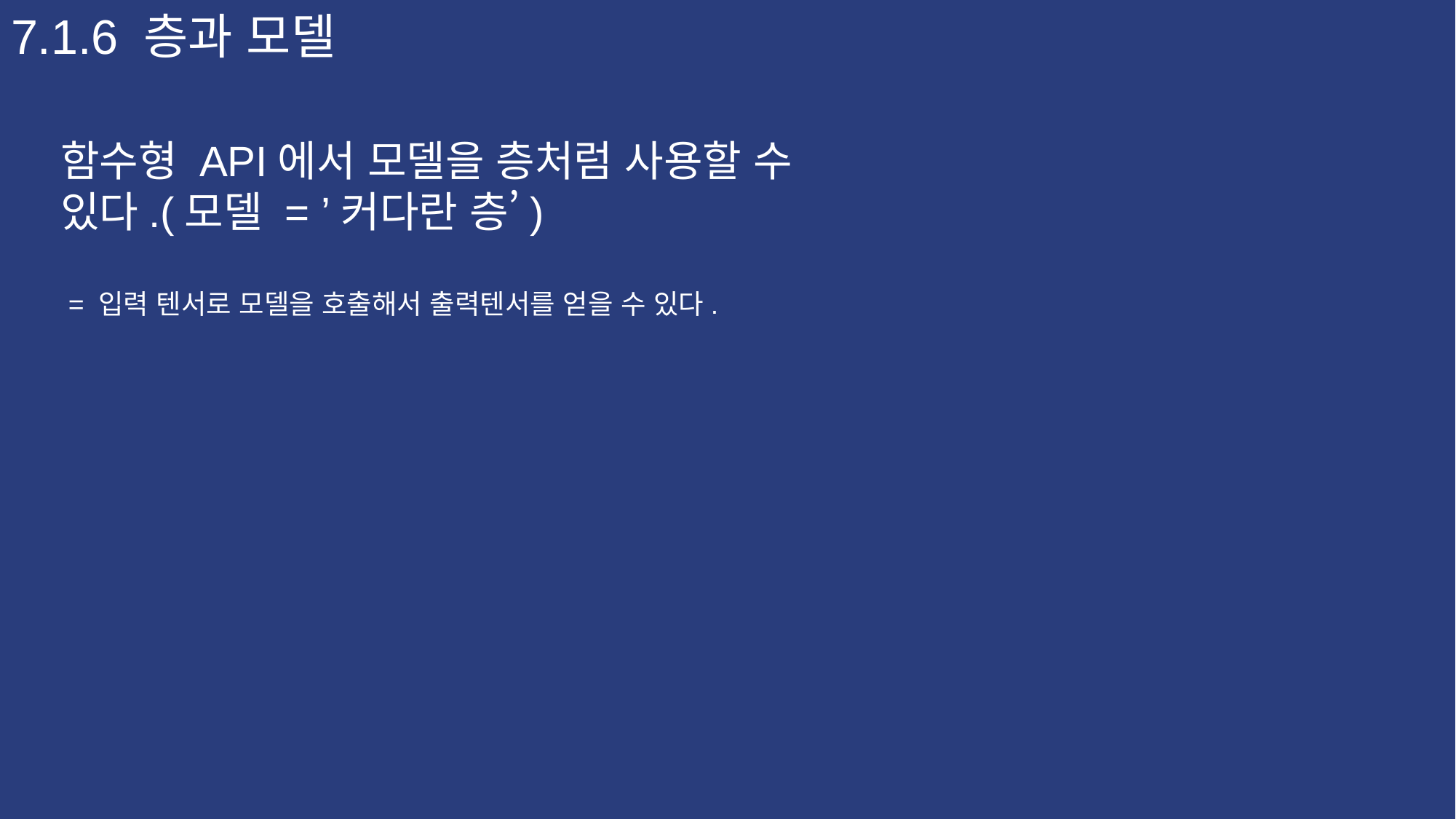

7.1.6 층과 모델
함수형 API에서 모델을 층처럼 사용할 수 있다.(모델 = ’커다란 층’)

 = 입력 텐서로 모델을 호출해서 출력텐서를 얻을 수 있다.